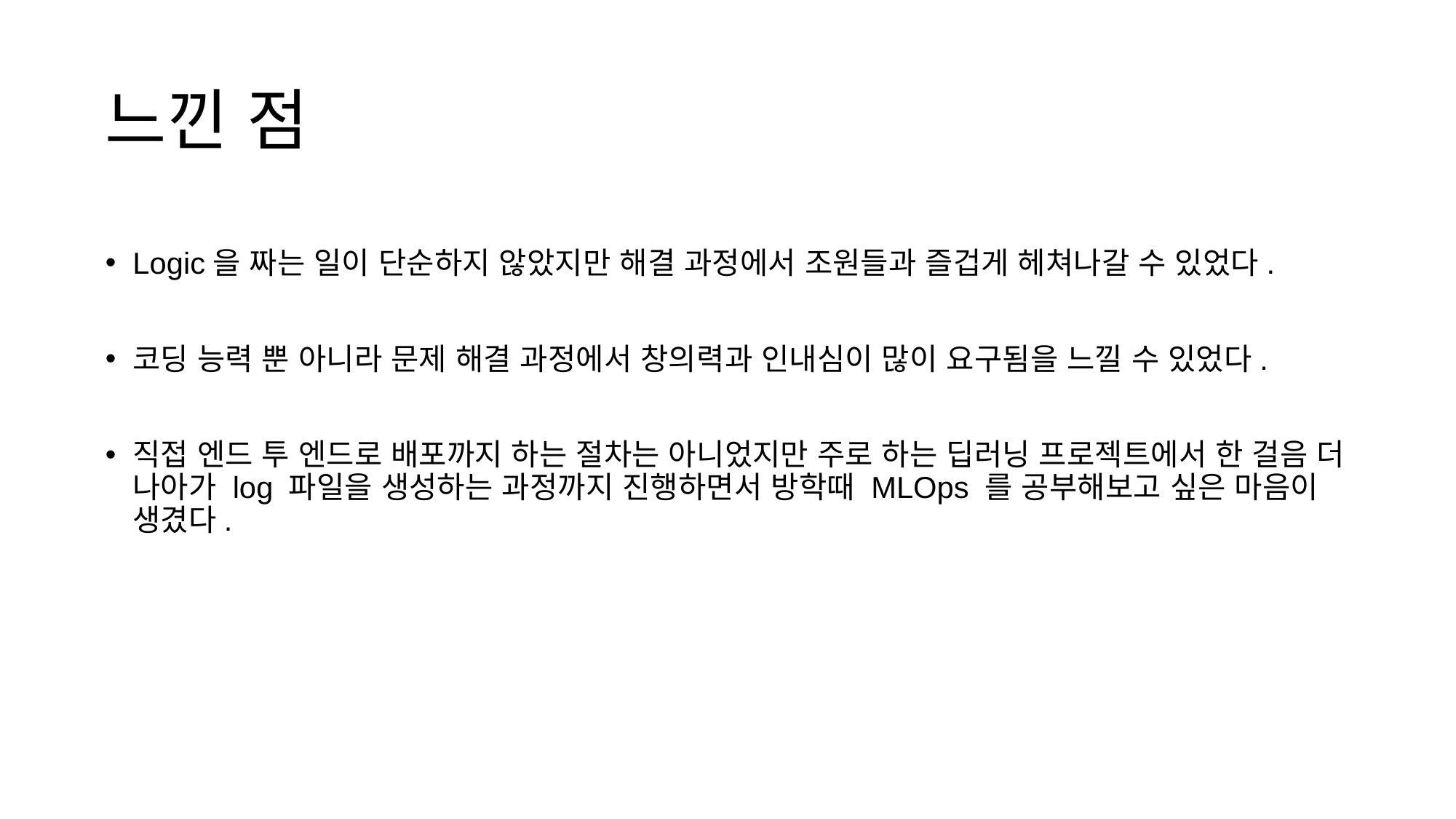

# 느낀 점
Logic을 짜는 일이 단순하지 않았지만 해결 과정에서 조원들과 즐겁게 헤쳐나갈 수 있었다.

코딩 능력 뿐 아니라 문제 해결 과정에서 창의력과 인내심이 많이 요구됨을 느낄 수 있었다.

직접 엔드 투 엔드로 배포까지 하는 절차는 아니었지만 주로 하는 딥러닝 프로젝트에서 한 걸음 더 나아가 log 파일을 생성하는 과정까지 진행하면서 방학때 MLOps 를 공부해보고 싶은 마음이 생겼다.